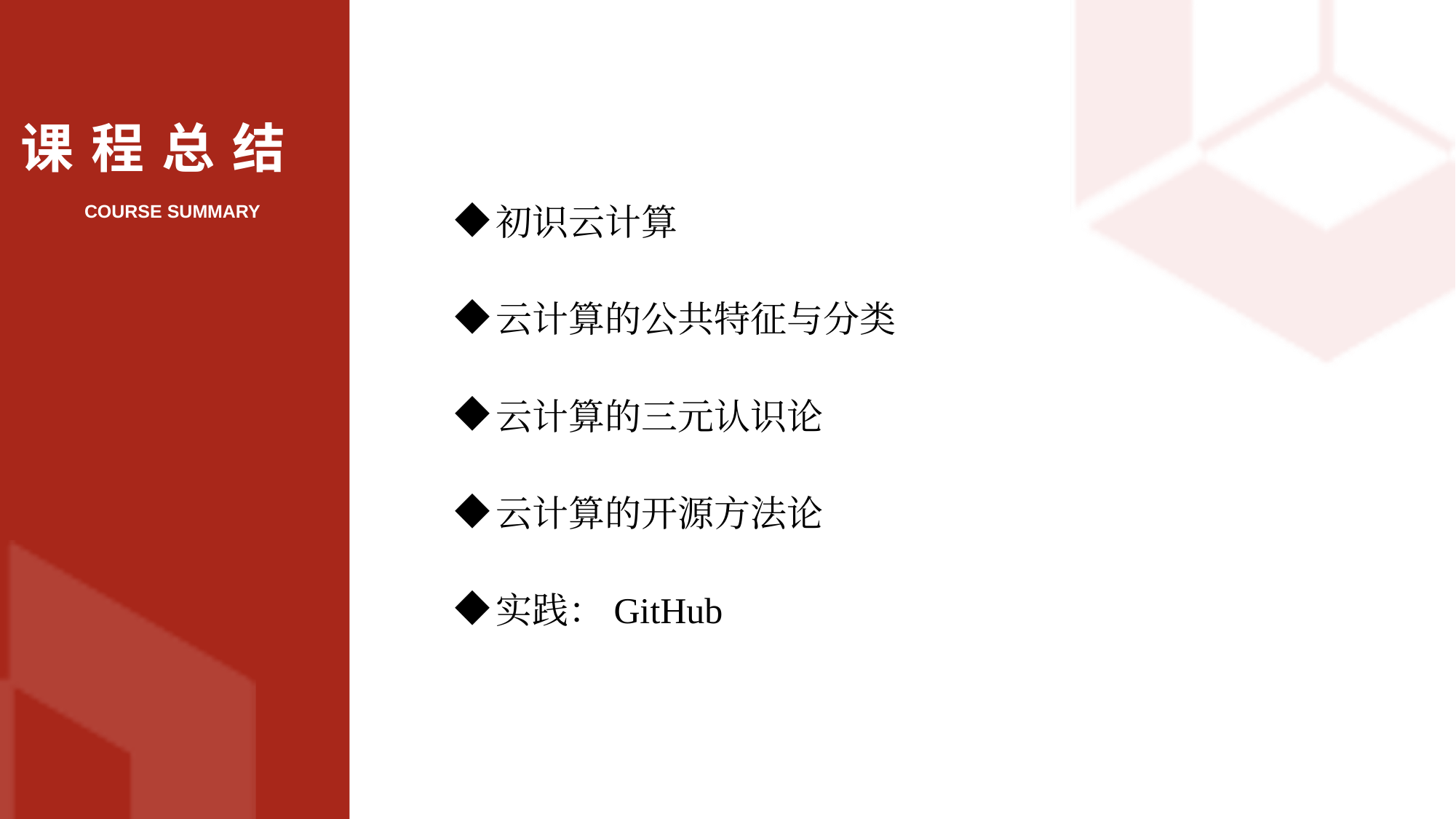

初识云计算
云计算的公共特征与分类
云计算的三元认识论
云计算的开源方法论
实践：GitHub